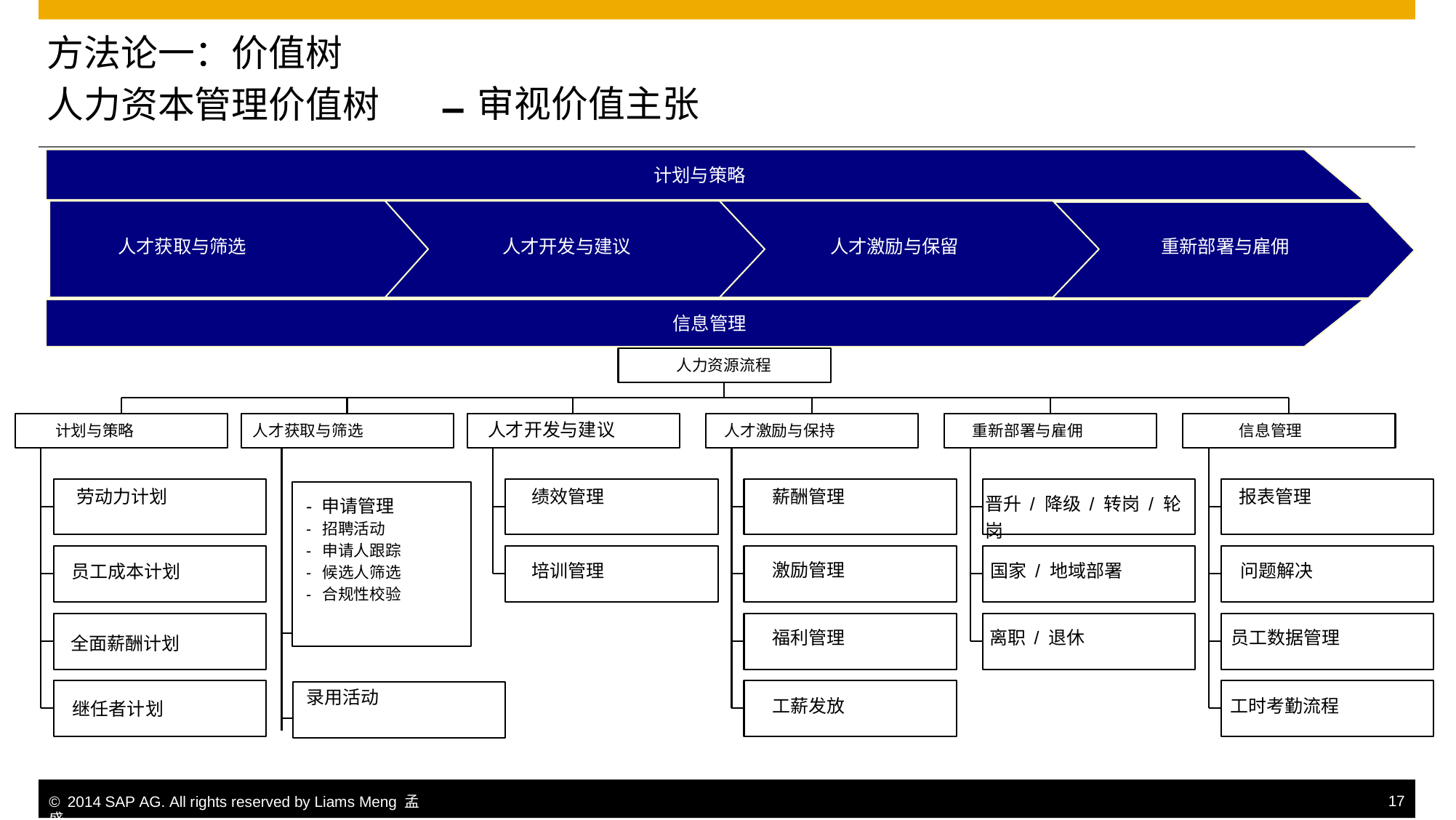

方法论一：价值树
人力资本管理价值树
审视价值主张
–

计划与策略

人才获取与筛选
重新部署与雇佣
人才开发与建议
人才激励与保留

信息管理

人力资源流程

计划与策略

人才获取与筛选

人才开发与建议

人才激励与保持

重新部署与雇佣

信息管理

劳动力计划

- 申请管理
- 招聘活动
- 申请人跟踪
- 候选人筛选
- 合规性校验

绩效管理

薪酬管理

晋升 / 降级 / 转岗 / 轮岗

报表管理

员工成本计划

培训管理

激励管理

国家 / 地域部署

问题解决

全面薪酬计划

福利管理

离职 / 退休

员工数据管理

继任者计划

录用活动

工薪发放

工时考勤流程

© 2014 SAP AG. All rights reserved by Liams Meng 孟盛.
17